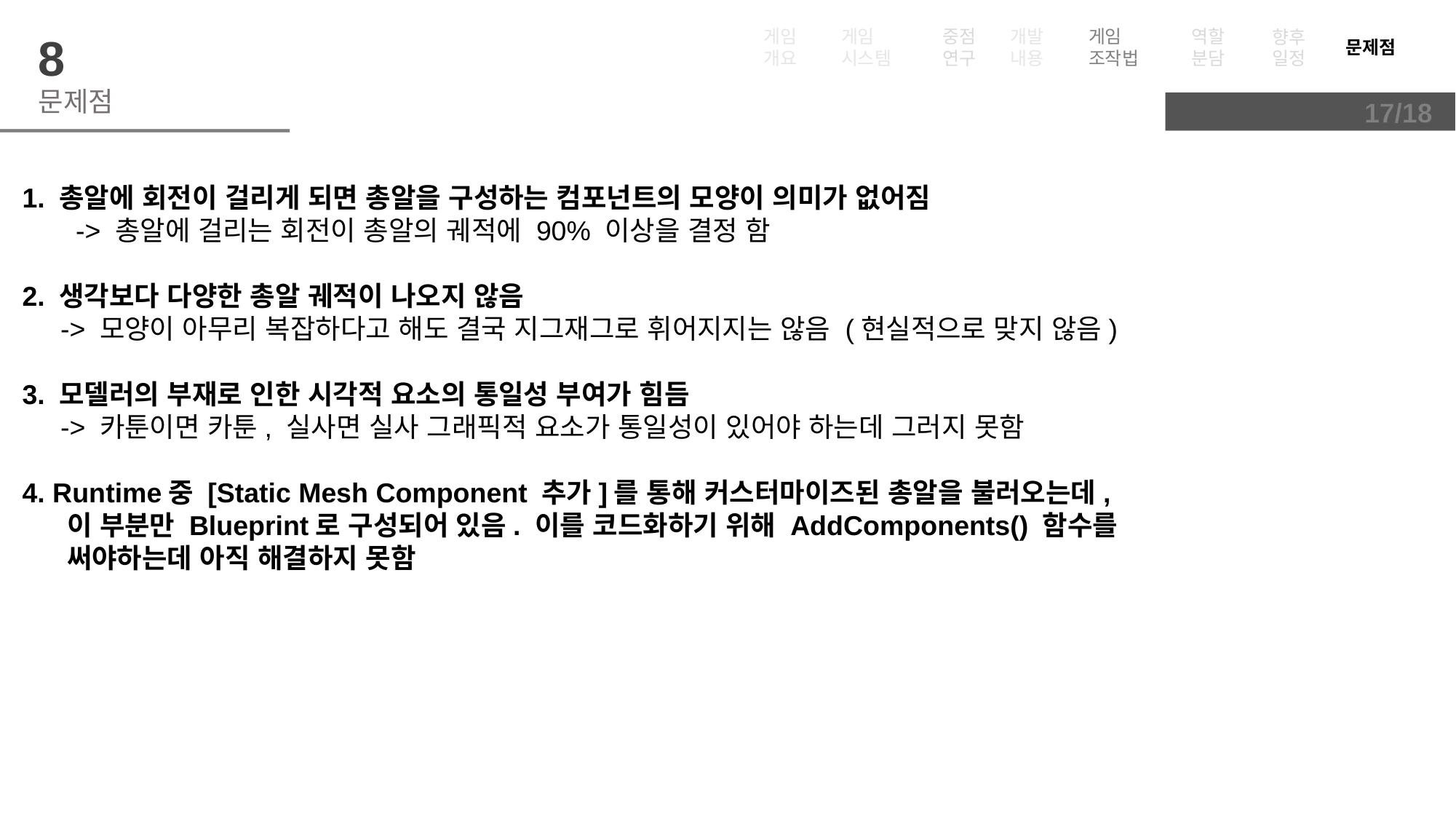

게임
시스템
게임개요
문제점
게임
조작법
중점
연구
개발
내용
역할
분담
향후
일정
5
8
슬라이드의 내용을 요약하는 한 문장을 적어주시거나
챕터를 시작하는 문장을 적어주시면 좋아요
문제점
17/18

1. 총알에 회전이 걸리게 되면 총알을 구성하는 컴포넌트의 모양이 의미가 없어짐
       -> 총알에 걸리는 회전이 총알의 궤적에 90% 이상을 결정 함

2. 생각보다 다양한 총알 궤적이 나오지 않음
     -> 모양이 아무리 복잡하다고 해도 결국 지그재그로 휘어지지는 않음 (현실적으로 맞지 않음)

3. 모델러의 부재로 인한 시각적 요소의 통일성 부여가 힘듬
     -> 카툰이면 카툰, 실사면 실사 그래픽적 요소가 통일성이 있어야 하는데 그러지 못함

4. Runtime중 [Static Mesh Component 추가]를 통해 커스터마이즈된 총알을 불러오는데,
     이 부분만 Blueprint로 구성되어 있음. 이를 코드화하기 위해 AddComponents() 함수를
     써야하는데 아직 해결하지 못함